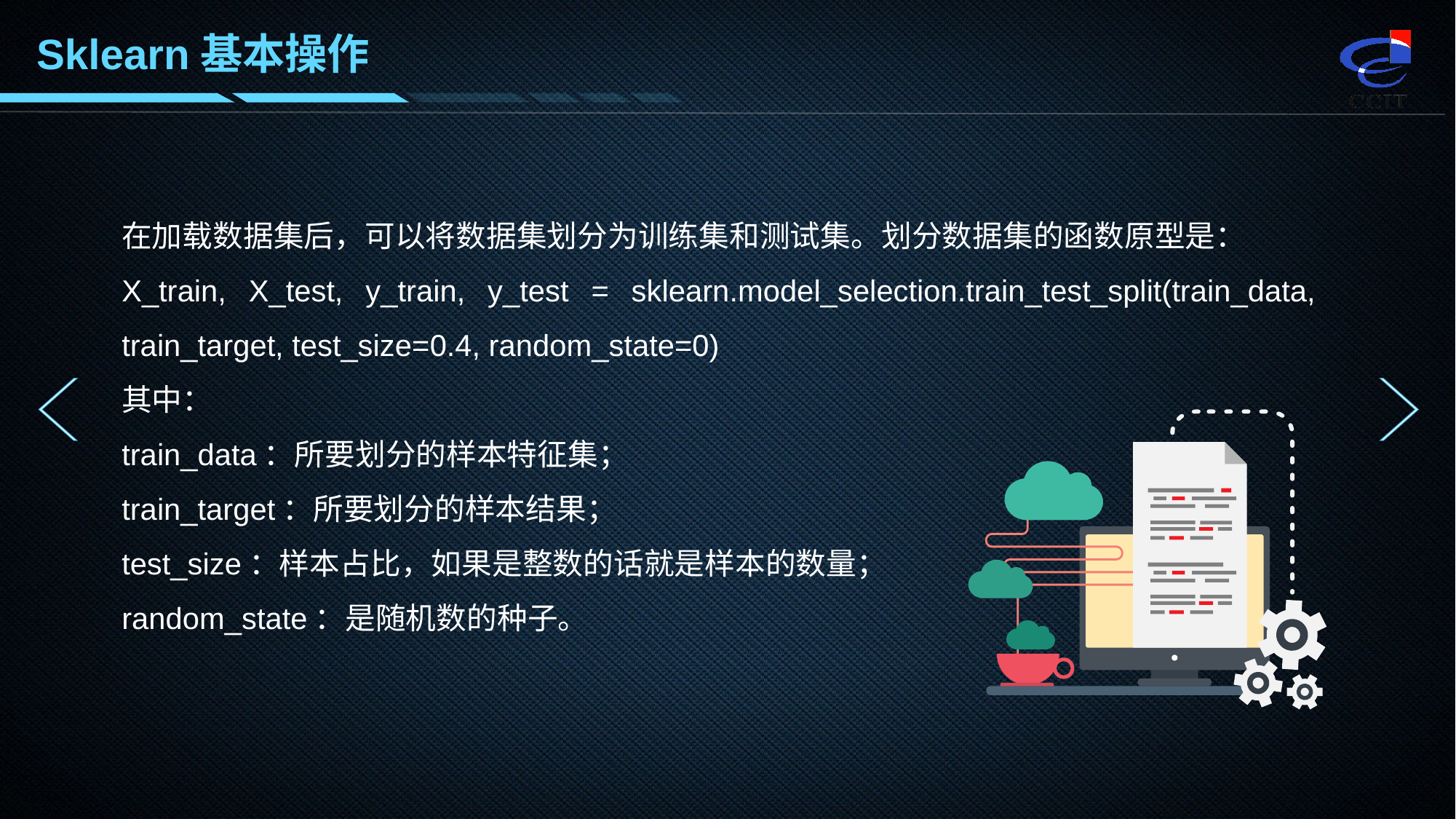

Sklearn基本操作
在加载数据集后，可以将数据集划分为训练集和测试集。划分数据集的函数原型是：
X_train, X_test, y_train, y_test = sklearn.model_selection.train_test_split(train_data, train_target, test_size=0.4, random_state=0)
其中：
train_data：所要划分的样本特征集；
train_target：所要划分的样本结果；
test_size：样本占比，如果是整数的话就是样本的数量；
random_state：是随机数的种子。